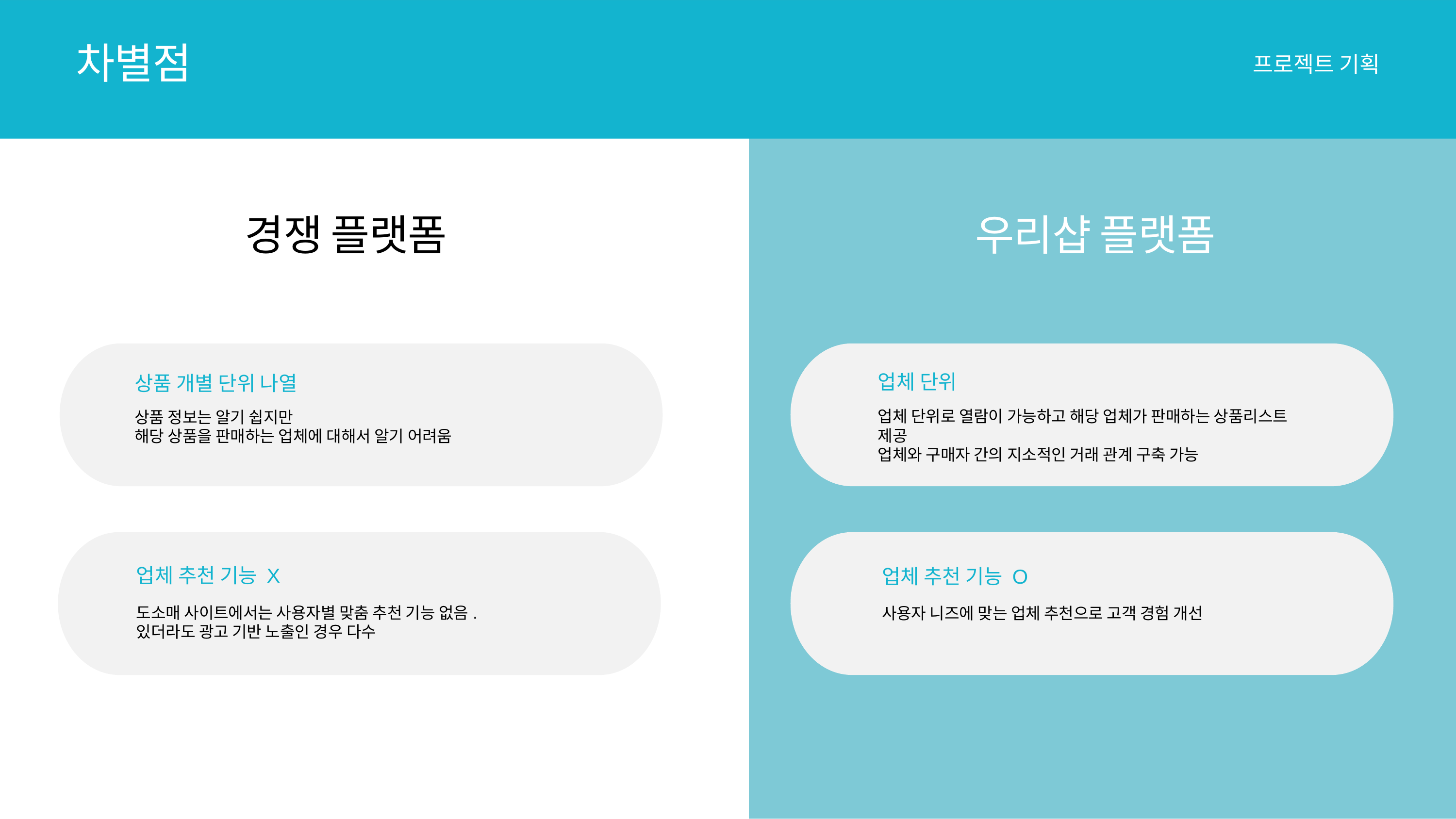

차별점
프로젝트 기획

경쟁 플랫폼
우리샵 플랫폼

업체 단위
상품 개별 단위 나열
업체 단위로 열람이 가능하고 해당 업체가 판매하는 상품리스트 제공
업체와 구매자 간의 지소적인 거래 관계 구축 가능
상품 정보는 알기 쉽지만
해당 상품을 판매하는 업체에 대해서 알기 어려움

업체 추천 기능 X
업체 추천 기능 O
도소매 사이트에서는 사용자별 맞춤 추천 기능 없음.
있더라도 광고 기반 노출인 경우 다수
사용자 니즈에 맞는 업체 추천으로 고객 경험 개선